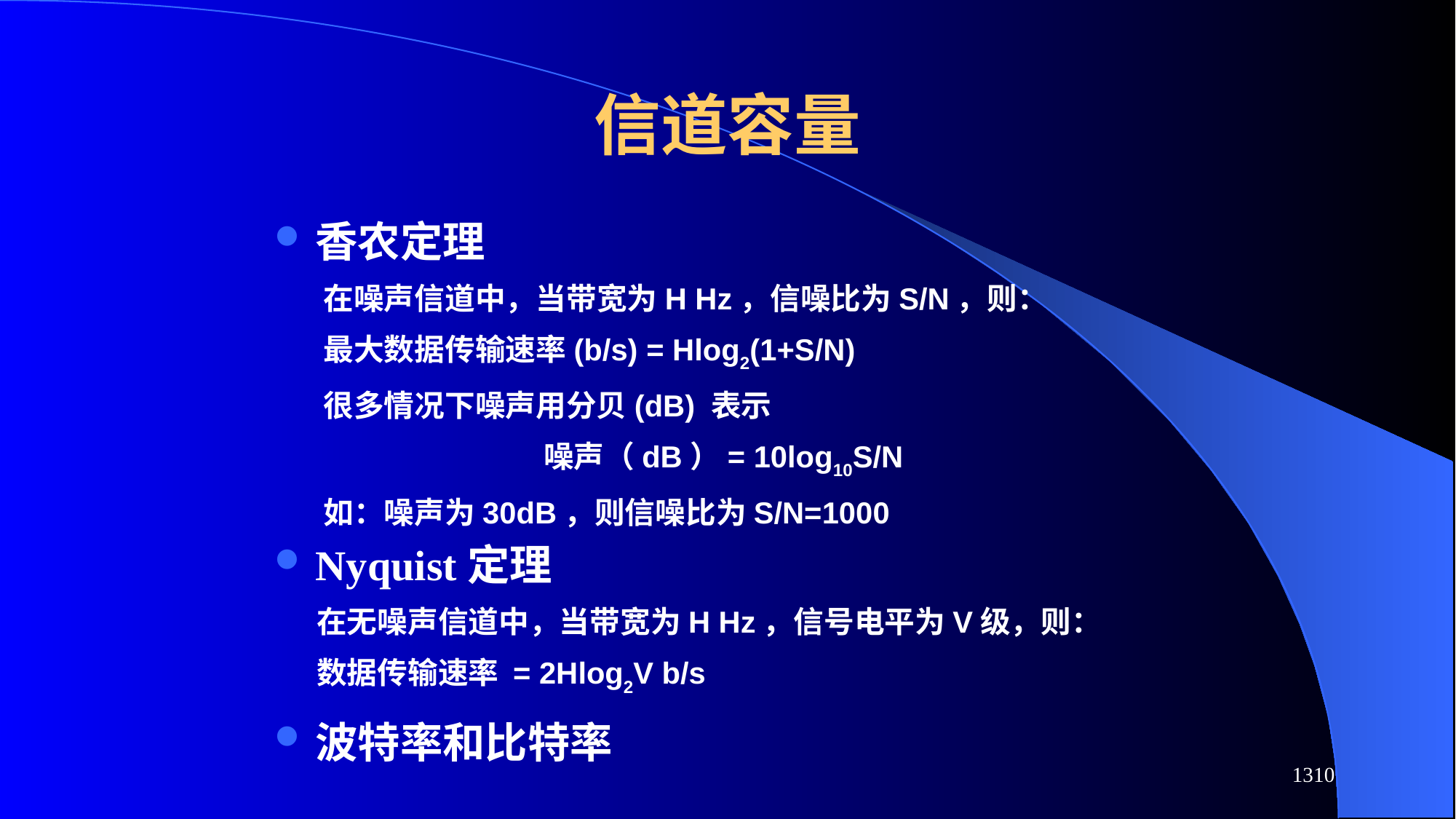

# 信道容量
香农定理
      在噪声信道中，当带宽为H Hz，信噪比为S/N，则：
      最大数据传输速率(b/s) = Hlog2(1+S/N)
      很多情况下噪声用分贝(dB) 表示
噪声（dB）= 10log10S/N
      如：噪声为30dB，则信噪比为S/N=1000
Nyquist定理
     在无噪声信道中，当带宽为H Hz，信号电平为V级，则：
     数据传输速率 = 2Hlog2V b/s
波特率和比特率
1310